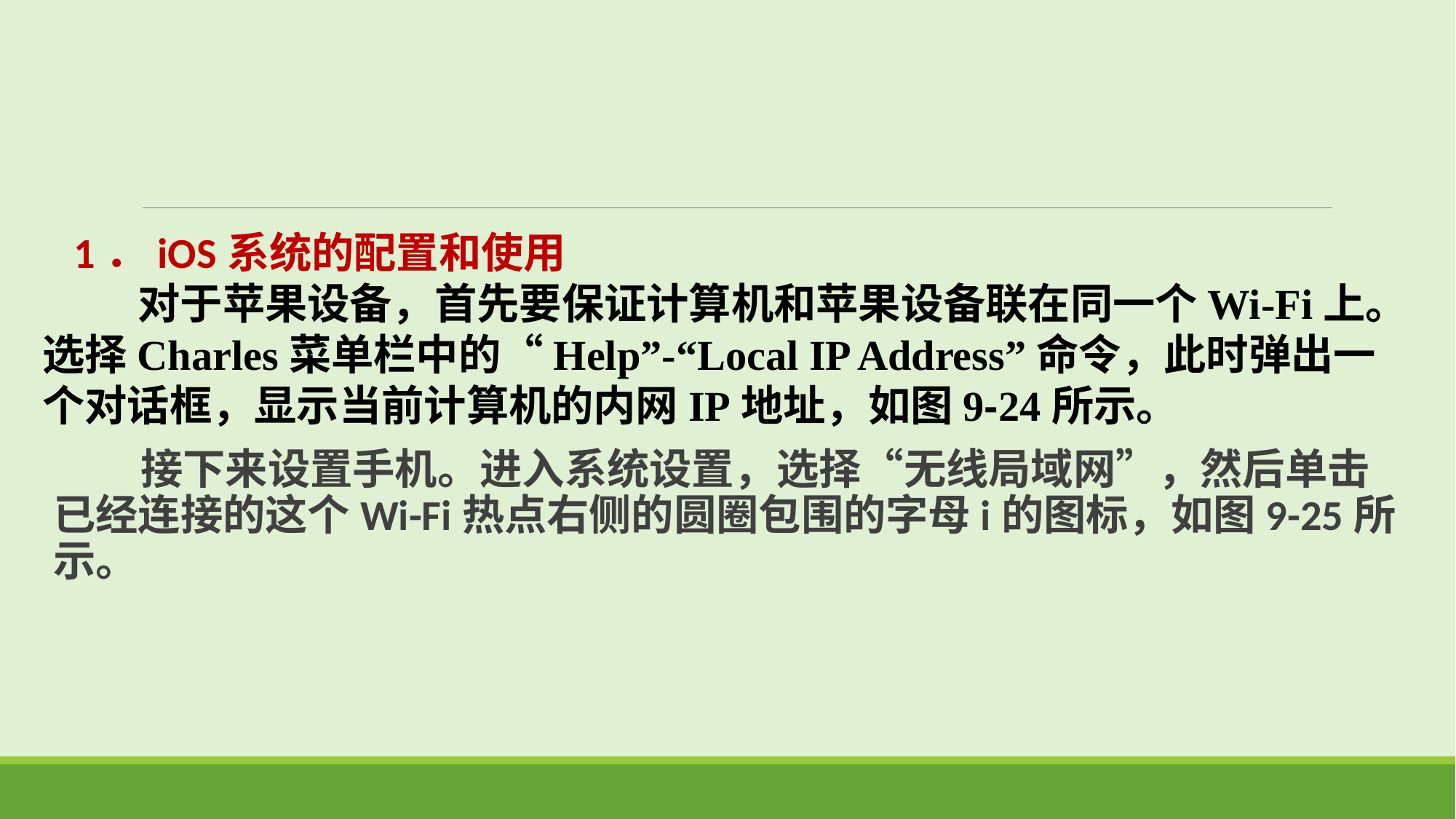

1．iOS系统的配置和使用
      对于苹果设备，首先要保证计算机和苹果设备联在同一个Wi-Fi上。选择Charles菜单栏中的“Help”-“Local IP Address”命令，此时弹出一个对话框，显示当前计算机的内网IP地址，如图9-24所示。
        接下来设置手机。进入系统设置，选择“无线局域网”，然后单击已经连接的这个Wi-Fi热点右侧的圆圈包围的字母i的图标，如图9-25所示。